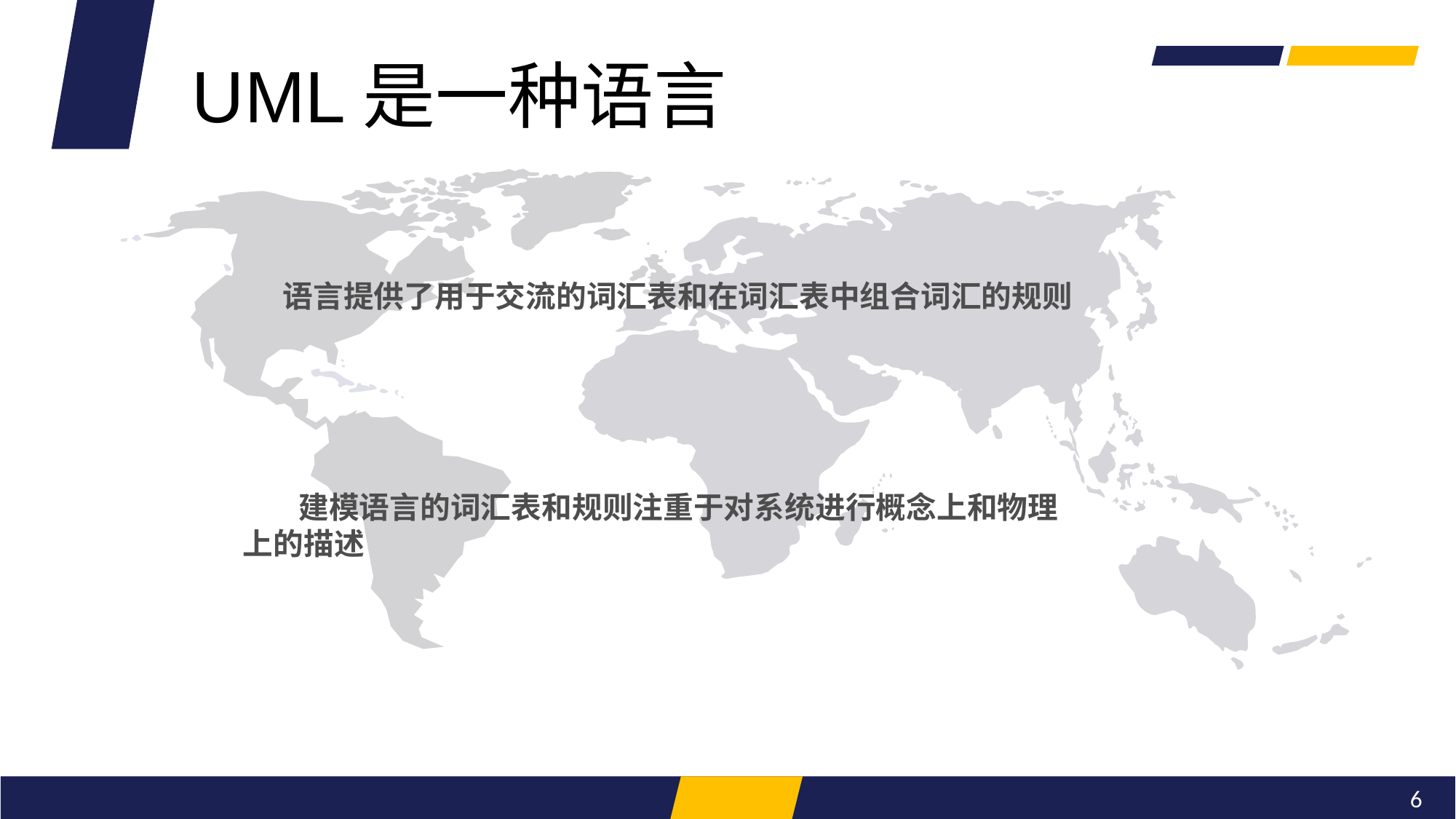

UML是一种语言

       语言提供了用于交流的词汇表和在词汇表中组合词汇的规则

       建模语言的词汇表和规则注重于对系统进行概念上和物理上的描述
6